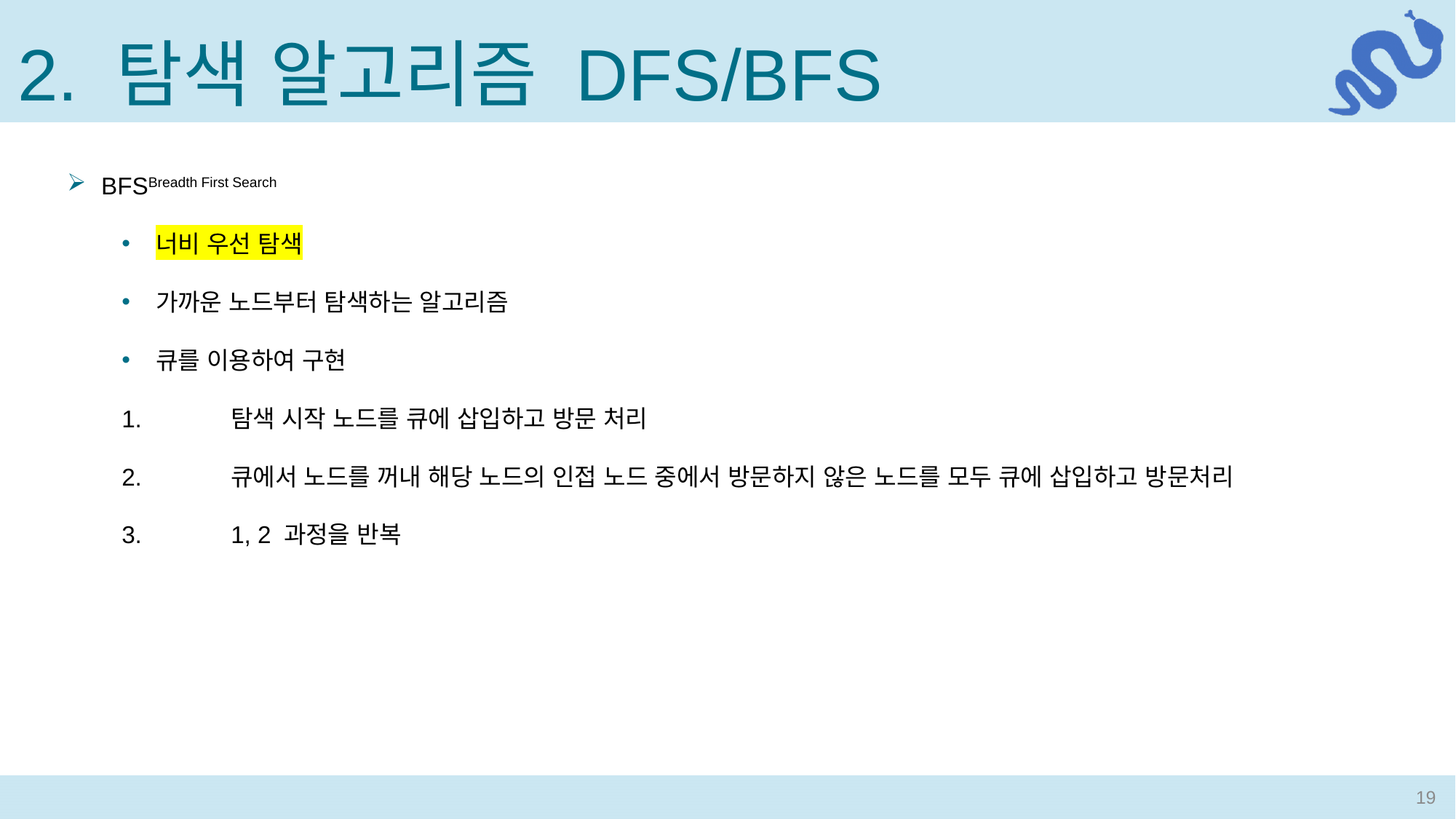

2. 탐색 알고리즘 DFS/BFS
BFSBreadth First Search
너비 우선 탐색
가까운 노드부터 탐색하는 알고리즘
큐를 이용하여 구현
1.	탐색 시작 노드를 큐에 삽입하고 방문 처리
2.	큐에서 노드를 꺼내 해당 노드의 인접 노드 중에서 방문하지 않은 노드를 모두 큐에 삽입하고 방문처리
3.	1, 2 과정을 반복
19